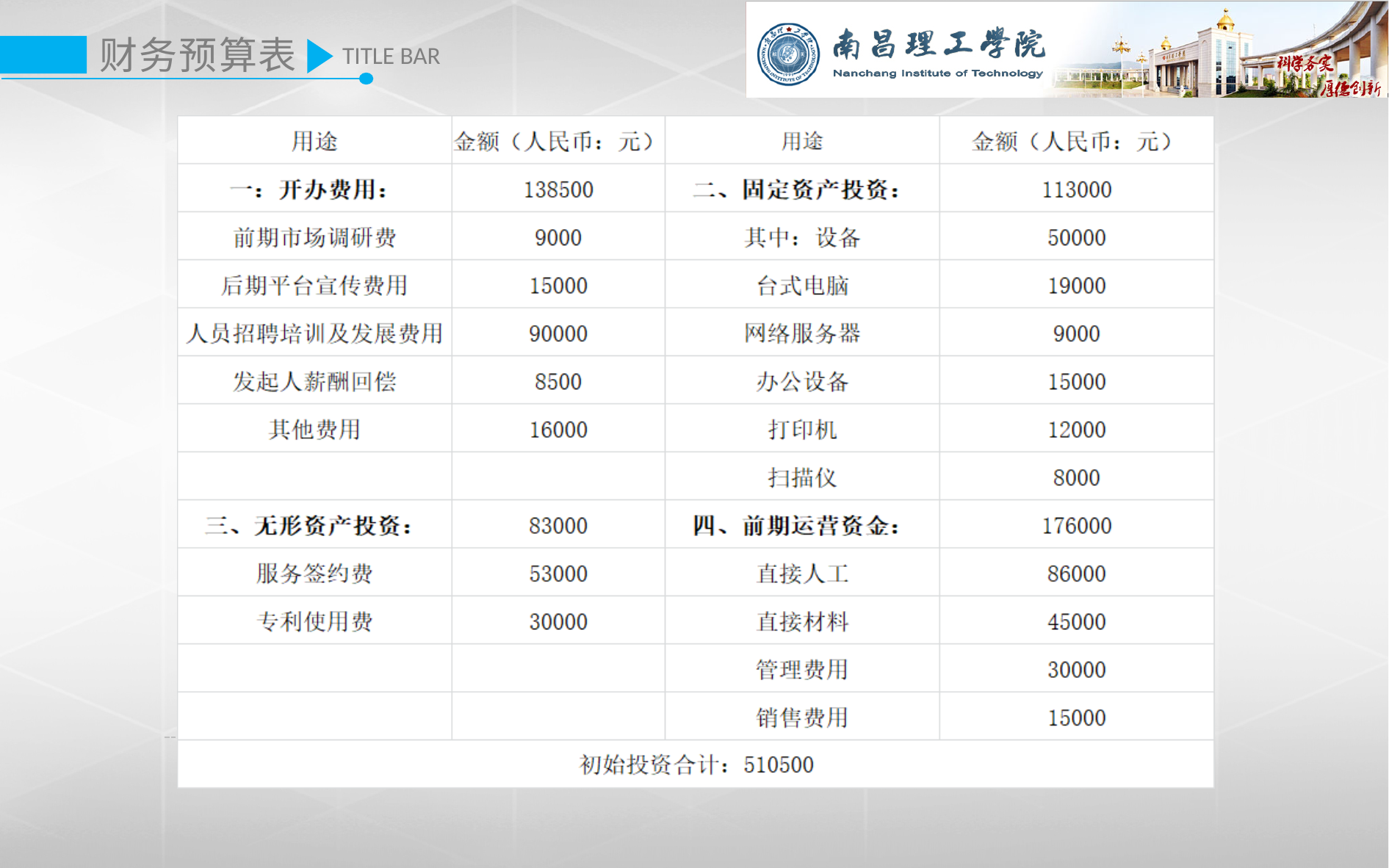

财务预算表
TITLE BAR

### Chart

| Category |
|---|

### Chart

| Category |
|---|